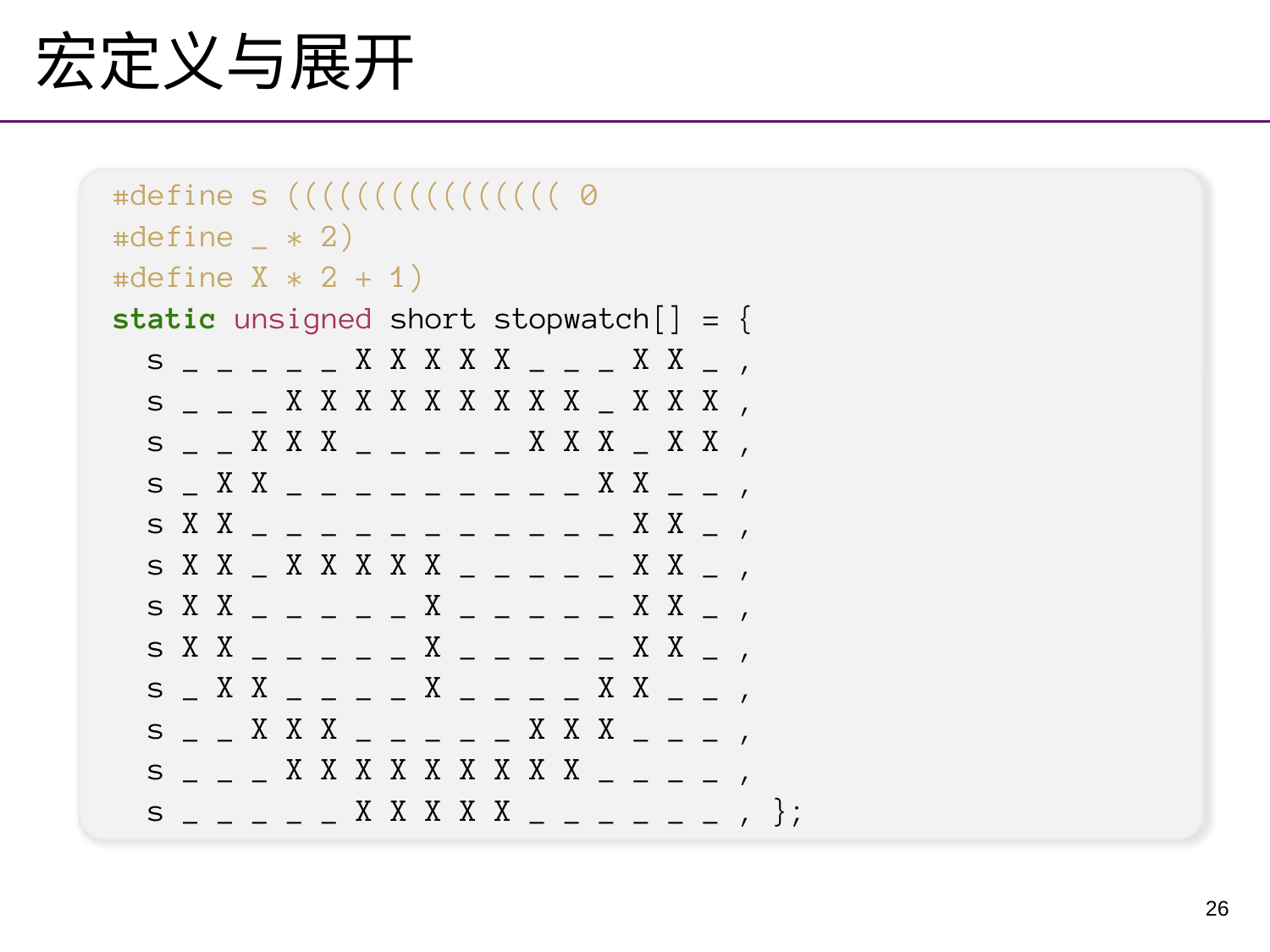

# 宏定义与展开

#define s (((((((((((((((( 0
#define _ * 2)
#define X * 2 + 1)
static unsigned short stopwatch[] = {
  s _ _ _ _ _ X X X X X _ _ _ X X _ ,
  s _ _ _ X X X X X X X X X _ X X X ,
  s _ _ X X X _ _ _ _ _ X X X _ X X ,
  s _ X X _ _ _ _ _ _ _ _ _ X X _ _ ,
  s X X _ _ _ _ _ _ _ _ _ _ _ X X _ ,
  s X X _ X X X X X _ _ _ _ _ X X _ ,
  s X X _ _ _ _ _ X _ _ _ _ _ X X _ ,
  s X X _ _ _ _ _ X _ _ _ _ _ X X _ ,
  s _ X X _ _ _ _ X _ _ _ _ X X _ _ ,
  s _ _ X X X _ _ _ _ _ X X X _ _ _ ,
  s _ _ _ X X X X X X X X X _ _ _ _ ,
  s _ _ _ _ _ X X X X X _ _ _ _ _ _ , };
26